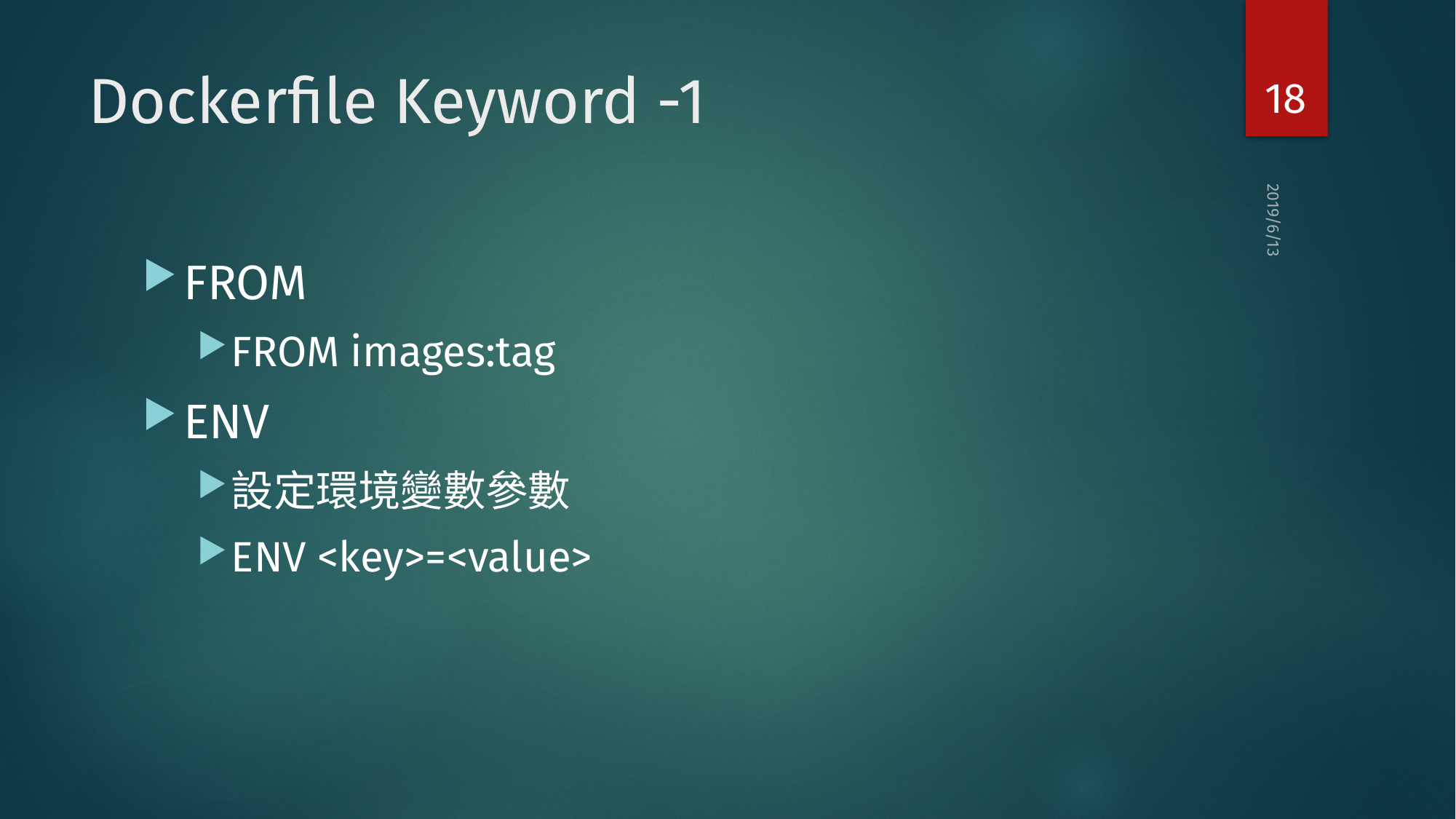

18
# Dockerfile Keyword -1
2019/6/13
FROM
FROM images:tag
ENV
設定環境變數參數
ENV <key>=<value>